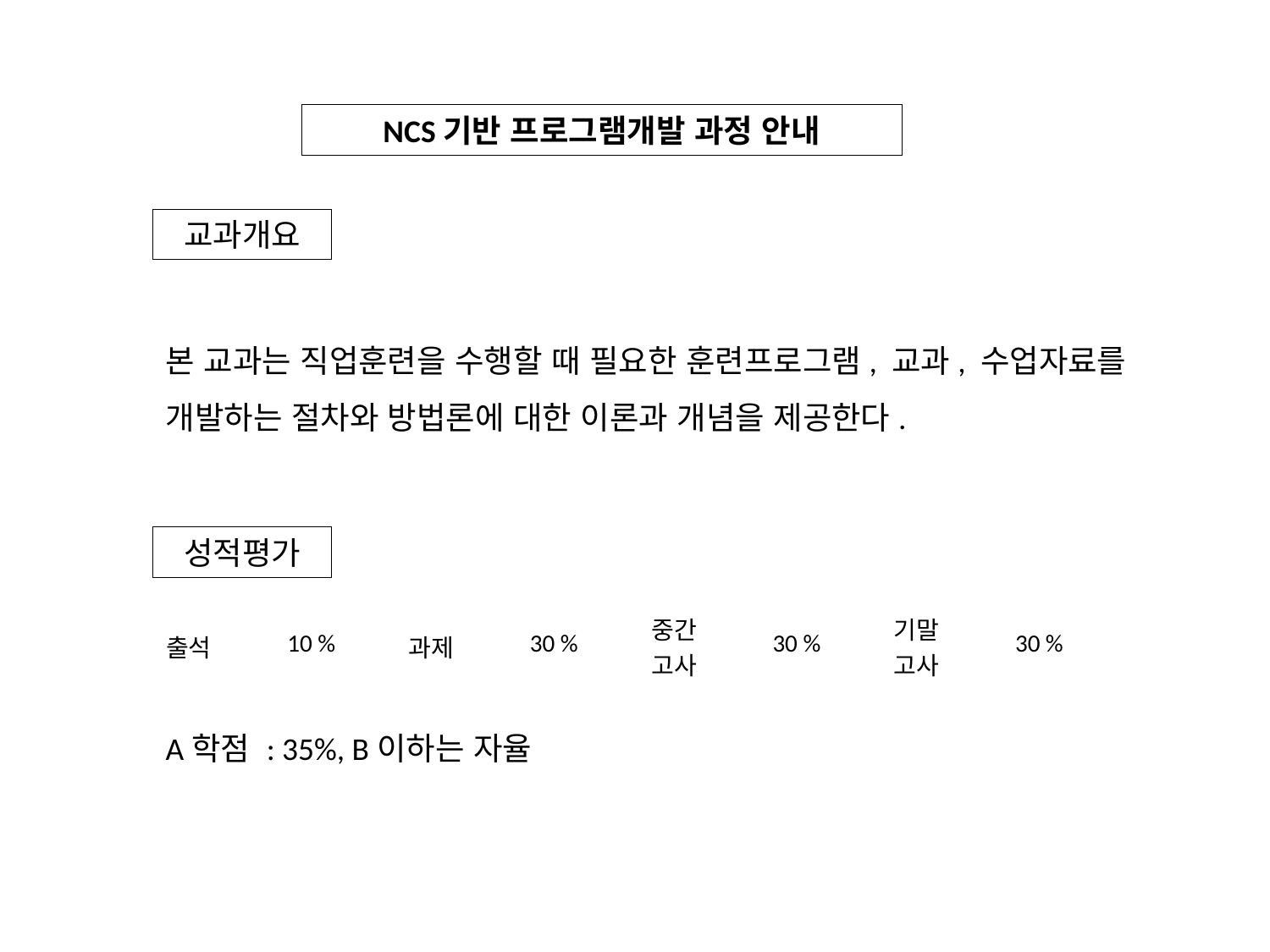

NCS기반 프로그램개발 과정 안내
교과개요
본 교과는 직업훈련을 수행할 때 필요한 훈련프로그램, 교과, 수업자료를 개발하는 절차와 방법론에 대한 이론과 개념을 제공한다.
성적평가
| 출석 | 10 % | 과제 | 30 % | 중간 고사 | 30 % | 기말 고사 | 30 % |
| --- | --- | --- | --- | --- | --- | --- | --- |
A학점 : 35%, B이하는 자율